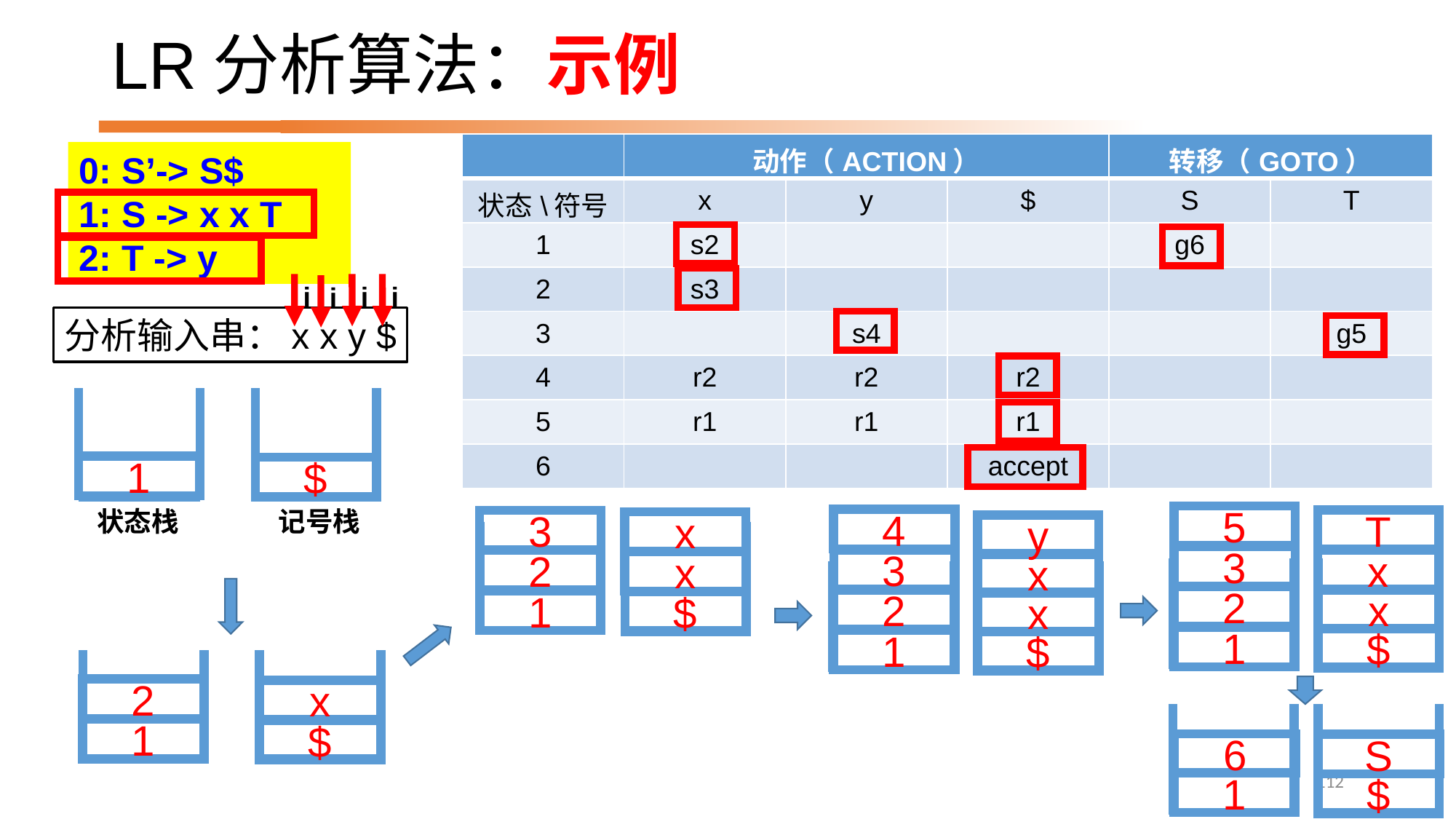

# LR分析算法：示例
|  | 动作（ACTION） |  |  | 转移（GOTO） |  |
| --- | --- | --- | --- | --- | --- |
| 状态\符号 | x | y | $ | S | T |
| 1 | s2 |  |  | g6 |  |
| 2 | s3 |  |  |  |  |
| 3 |  | s4 |  |  | g5 |
| 4 | r2 | r2 | r2 |  |  |
| 5 | r1 | r1 | r1 |  |  |
| 6 |  |  | accept |  |  |
0: S’-> S$
1: S -> x x T
2: T -> y

i
i
i
i
分析输入串：x x y $

状态栈
记号栈

1
$
5
4
y
3
x
2
x

1
$
T
3
x
2
x
1
$

3
x
2
x

1
$

2
x
1
$

1
$
6
S
112